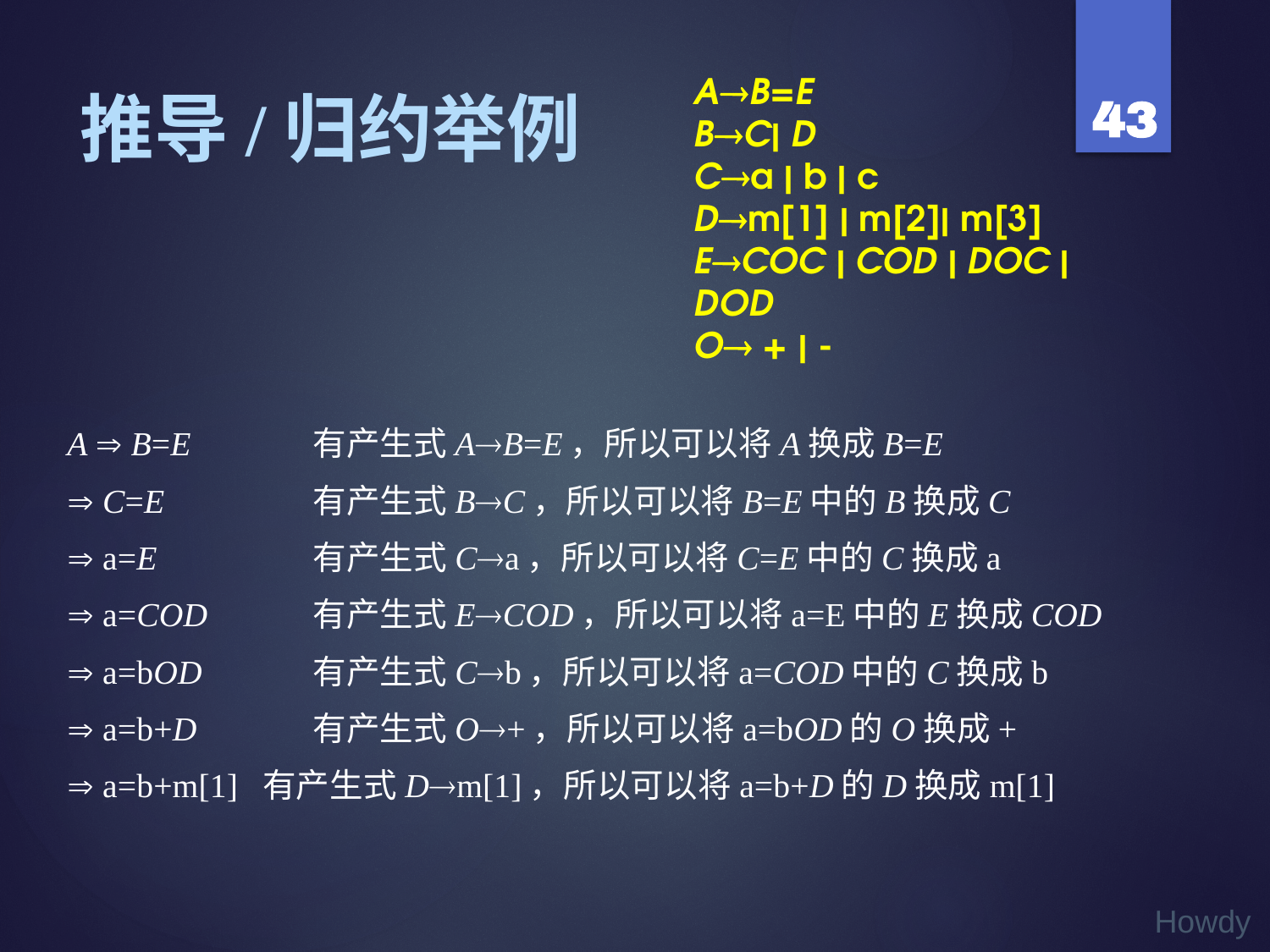

# 推导/归约举例
A→B=E
B→C| D
C→a | b | c
D→m[1] | m[2]| m[3]
E→COC | COD | DOC | DOD
O→ + | -
A ⇒ B=E	    有产生式A→B=E，所以可以将A换成B=E
⇒ C=E	    有产生式B→C，所以可以将B=E中的B换成C
⇒ a=E	    有产生式C→a，所以可以将C=E中的C换成a
⇒ a=COD	    有产生式E→COD，所以可以将a=E中的E换成COD
⇒ a=bOD	    有产生式C→b，所以可以将a=COD中的C换成b
⇒ a=b+D	    有产生式O→+，所以可以将a=bOD的O换成+
⇒ a=b+m[1]  有产生式D→m[1]，所以可以将a=b+D的D换成m[1]